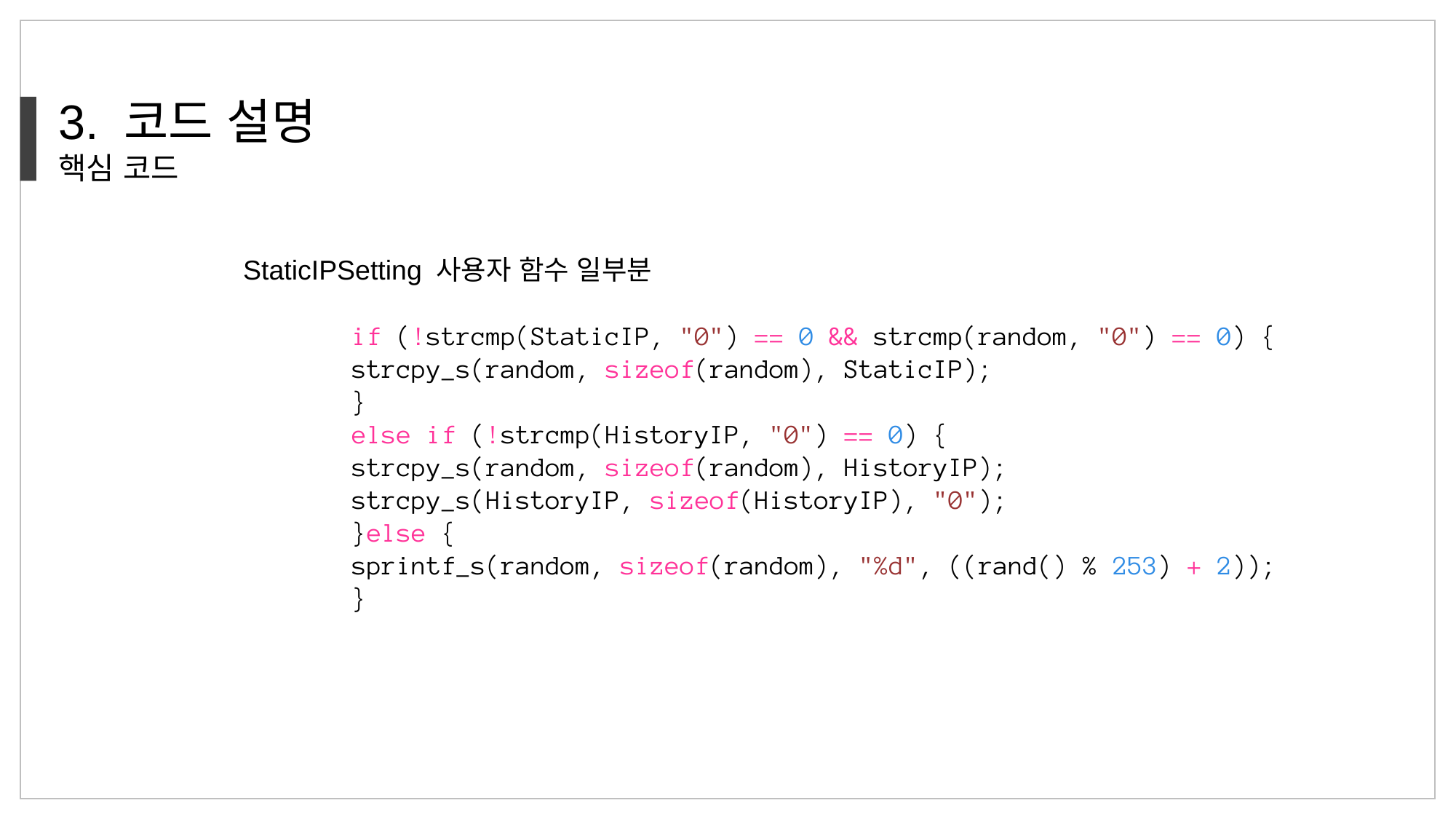

3. 코드 설명
핵심 코드

StaticIPSetting 사용자 함수 일부분

	if (!strcmp(StaticIP, "0") == 0 && strcmp(random, "0") == 0) {
	strcpy_s(random, sizeof(random), StaticIP);
	}
	else if (!strcmp(HistoryIP, "0") == 0) {
	strcpy_s(random, sizeof(random), HistoryIP);
	strcpy_s(HistoryIP, sizeof(HistoryIP), "0");
	}else {
	sprintf_s(random, sizeof(random), "%d", ((rand() % 253) + 2));
	}